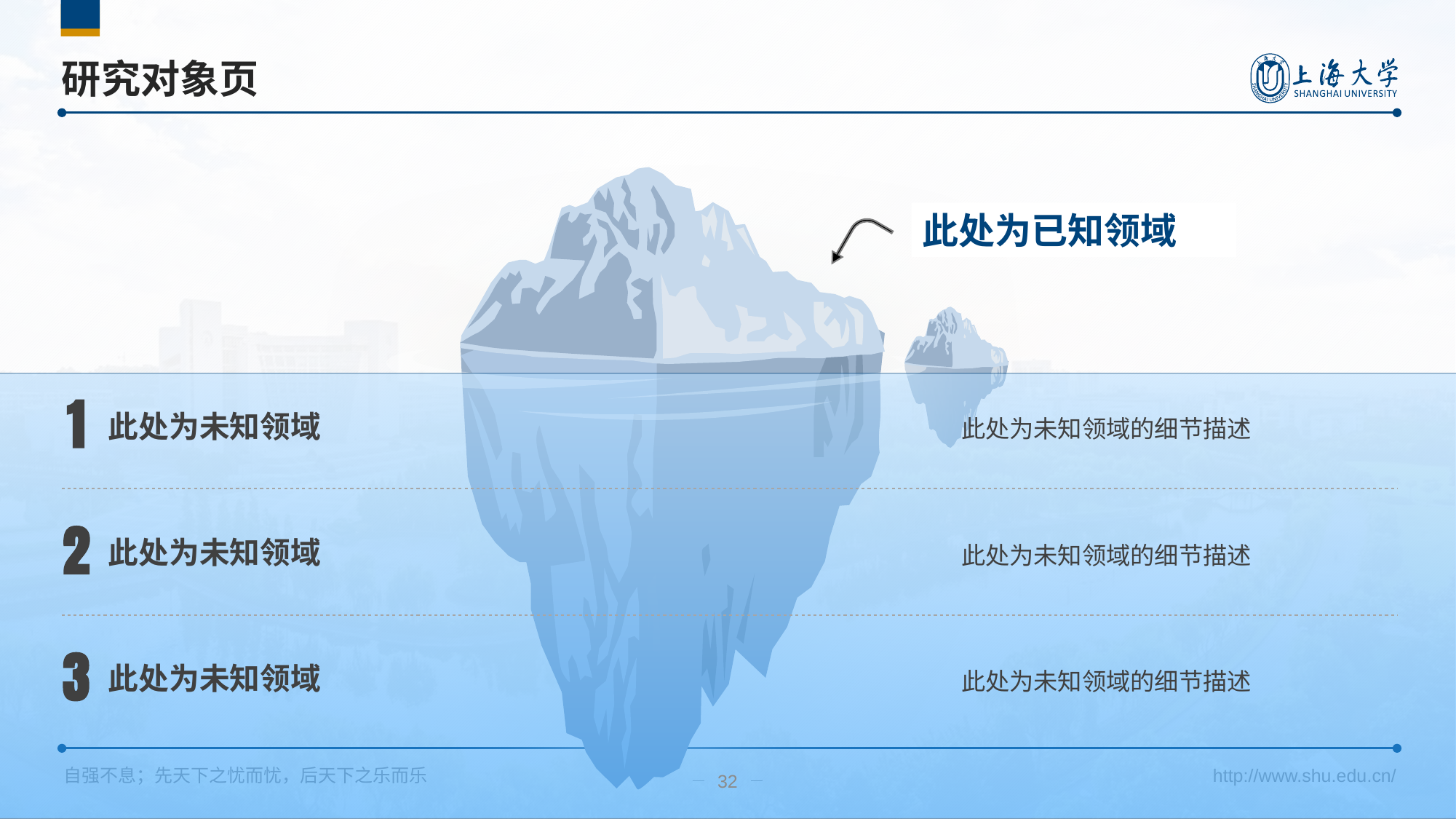

# 研究对象页
此处为已知领域

此处为未知领域的细节描述
1
此处为未知领域

此处为未知领域的细节描述
2
此处为未知领域

此处为未知领域的细节描述
3
此处为未知领域
32